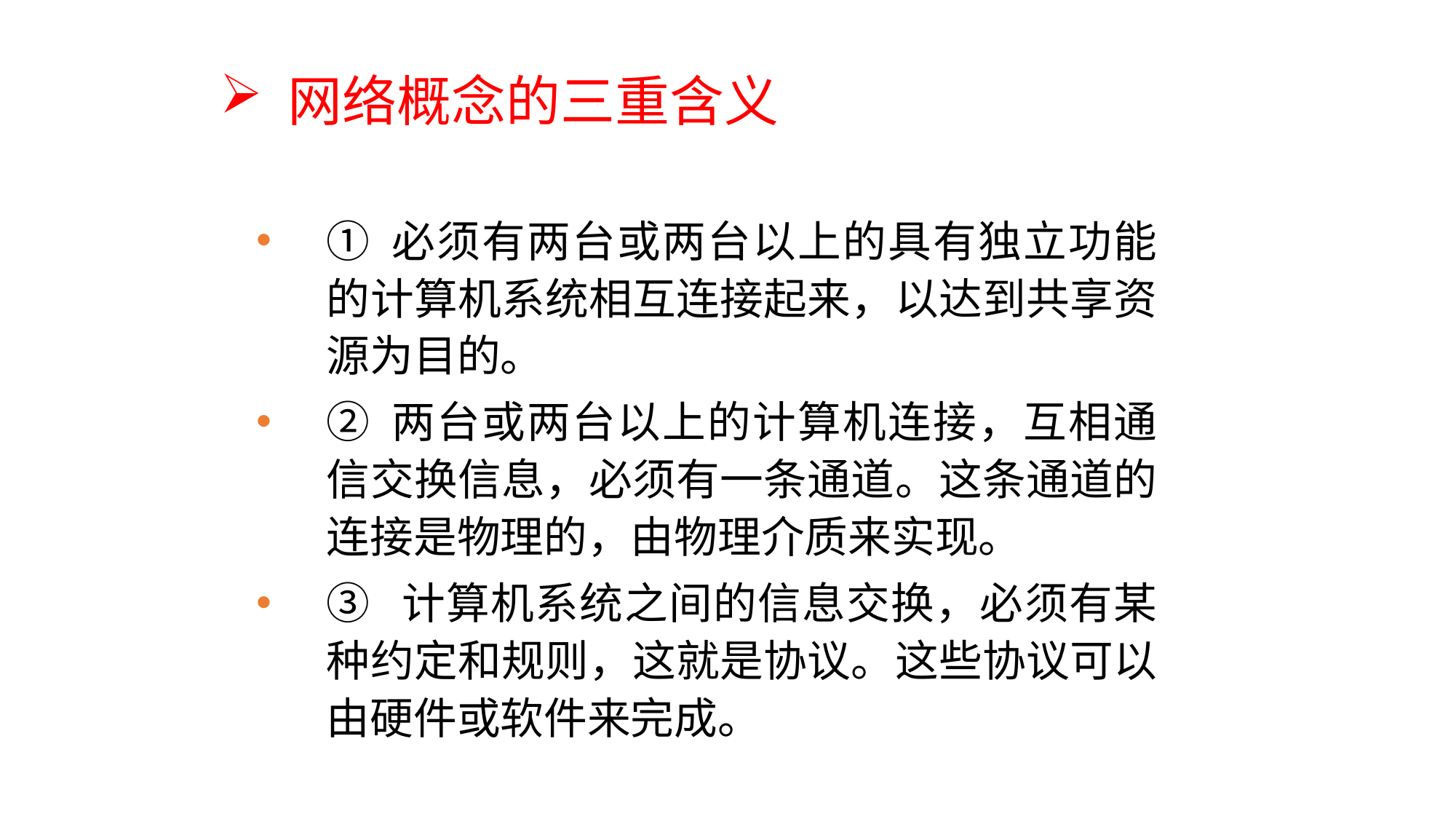

# 网络概念的三重含义
① 必须有两台或两台以上的具有独立功能的计算机系统相互连接起来，以达到共享资源为目的。
② 两台或两台以上的计算机连接，互相通信交换信息，必须有一条通道。这条通道的连接是物理的，由物理介质来实现。
③  计算机系统之间的信息交换，必须有某种约定和规则，这就是协议。这些协议可以由硬件或软件来完成。